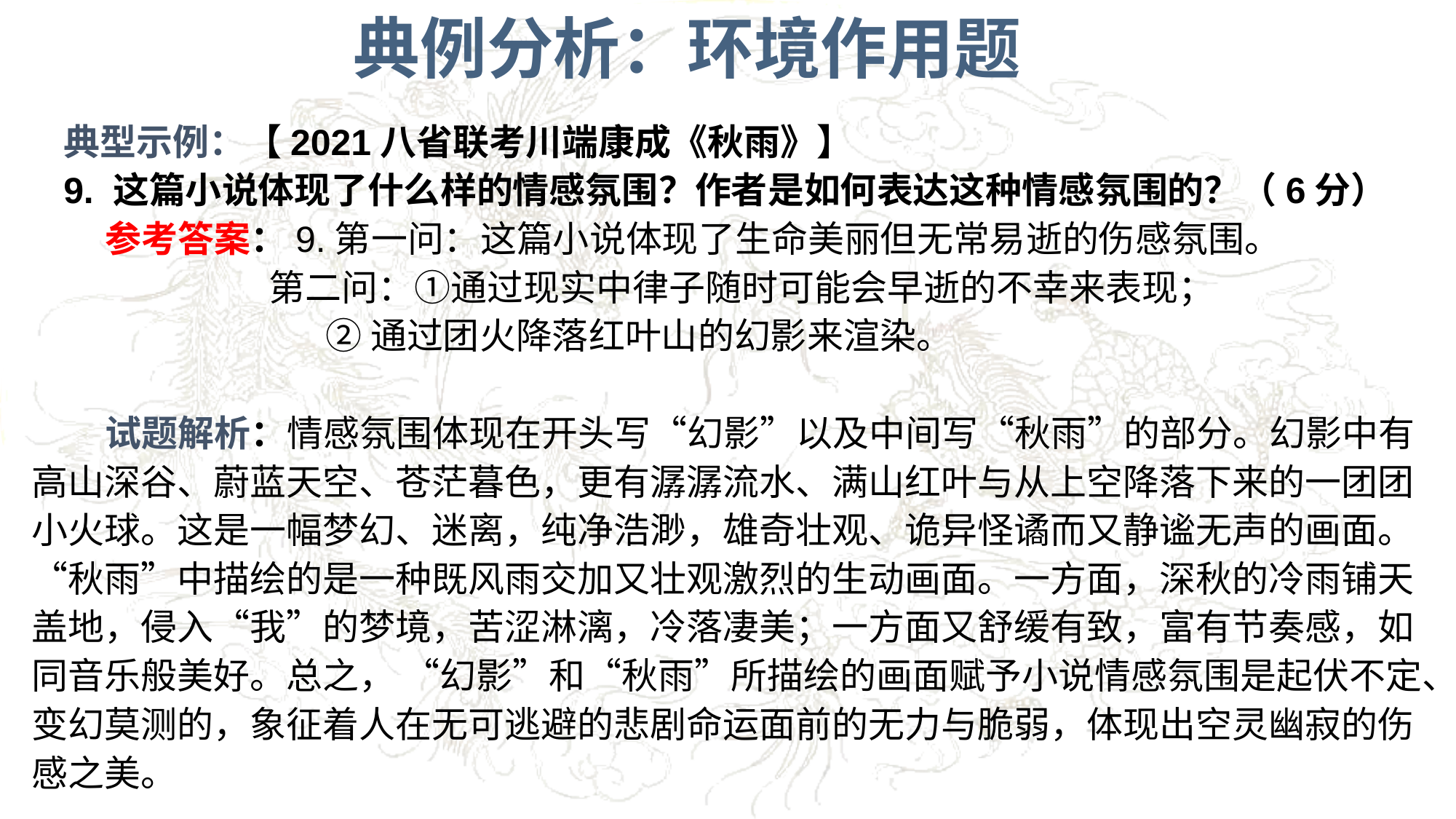

典例分析：环境作用题
典型示例：【2021八省联考川端康成《秋雨》】
9. 这篇小说体现了什么样的情感氛围？作者是如何表达这种情感氛围的？（6分）
    参考答案：9.第一问：这篇小说体现了生命美丽但无常易逝的伤感氛围。
                        第二问：①通过现实中律子随时可能会早逝的不幸来表现；
                                ②通过团火降落红叶山的幻影来渲染。

    试题解析：情感氛围体现在开头写“幻影”以及中间写“秋雨”的部分。幻影中有高山深谷、蔚蓝天空、苍茫暮色，更有潺潺流水、满山红叶与从上空降落下来的一团团小火球。这是一幅梦幻、迷离，纯净浩渺，雄奇壮观、诡异怪谲而又静谧无声的画面。“秋雨”中描绘的是一种既风雨交加又壮观激烈的生动画面。一方面，深秋的冷雨铺天盖地，侵入“我”的梦境，苦涩淋漓，冷落凄美；一方面又舒缓有致，富有节奏感，如同音乐般美好。总之， “幻影”和“秋雨”所描绘的画面赋予小说情感氛围是起伏不定、变幻莫测的，象征着人在无可逃避的悲剧命运面前的无力与脆弱，体现出空灵幽寂的伤感之美。